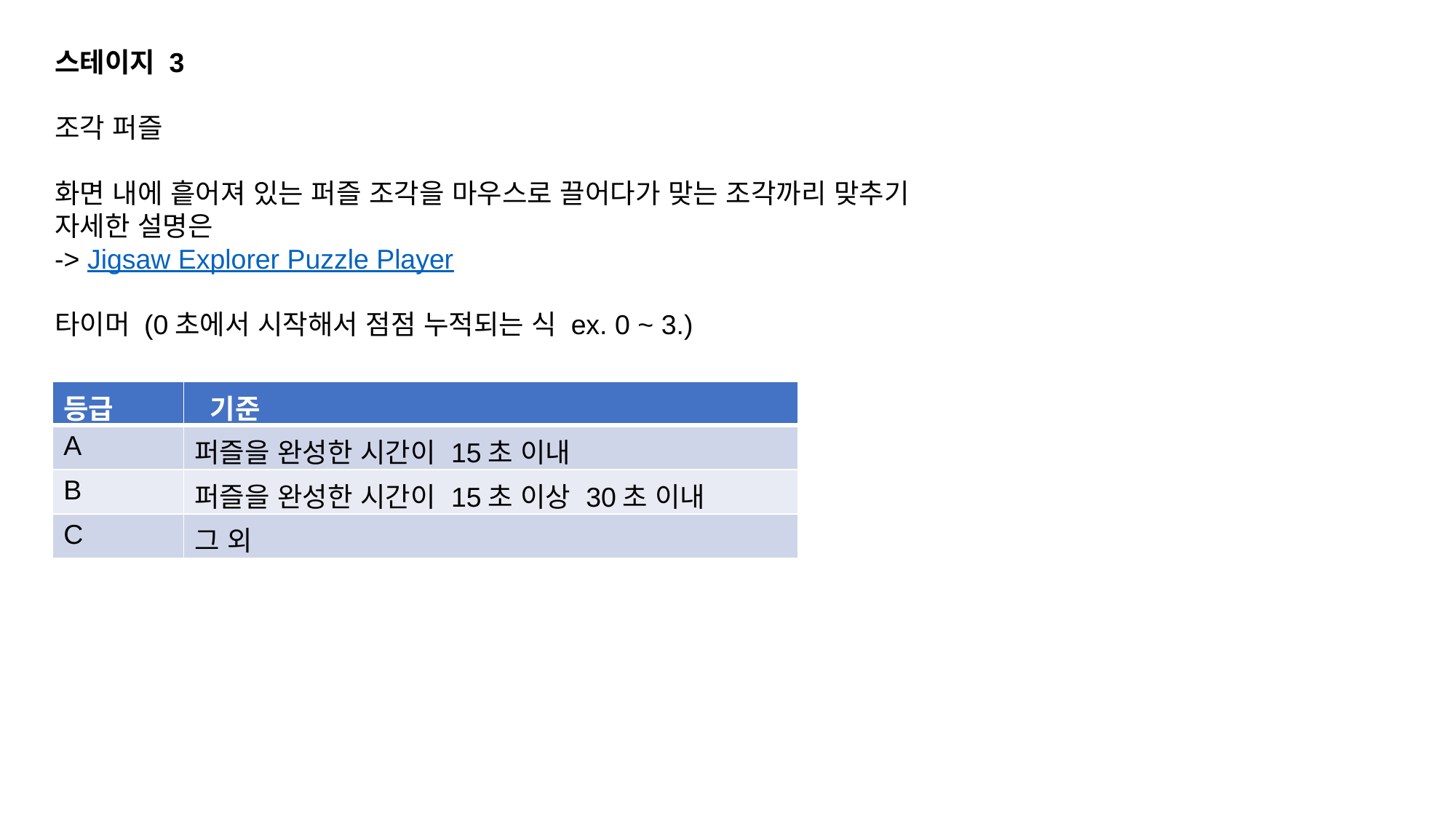

스테이지 3

조각 퍼즐

화면 내에 흩어져 있는 퍼즐 조각을 마우스로 끌어다가 맞는 조각까리 맞추기
자세한 설명은
-> Jigsaw Explorer Puzzle Player

타이머 (0초에서 시작해서 점점 누적되는 식 ex. 0 ~ 3.)

| 등급 | 기준 |
| --- | --- |
| A | 퍼즐을 완성한 시간이 15초 이내 |
| B | 퍼즐을 완성한 시간이 15초 이상 30초 이내 |
| C | 그 외 |